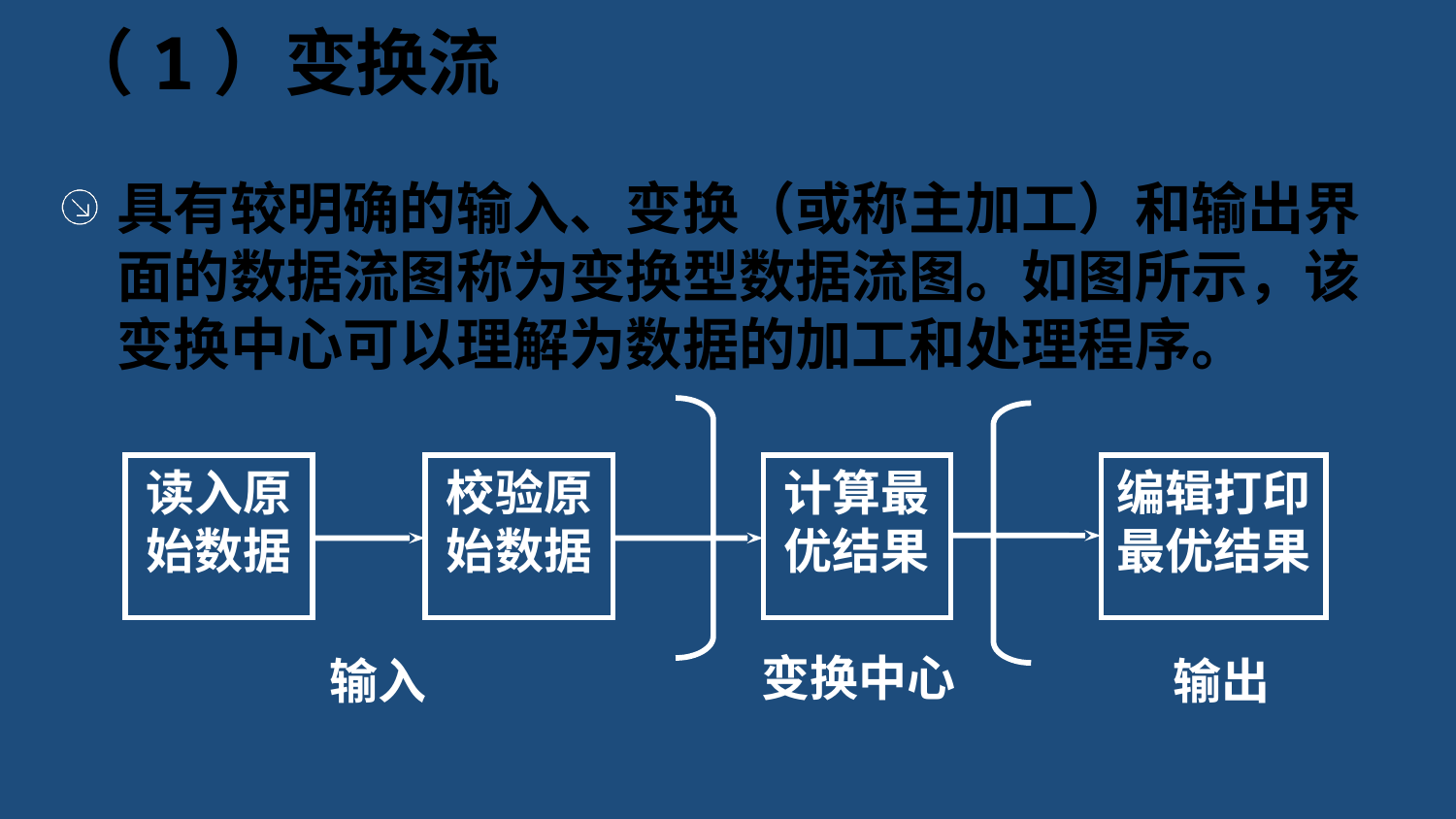

# （1）变换流
具有较明确的输入、变换（或称主加工）和输出界面的数据流图称为变换型数据流图。如图所示，该变换中心可以理解为数据的加工和处理程序。

读入原始数据
校验原始数据
计算最优结果
编辑打印最优结果

变换中心
输入
输出